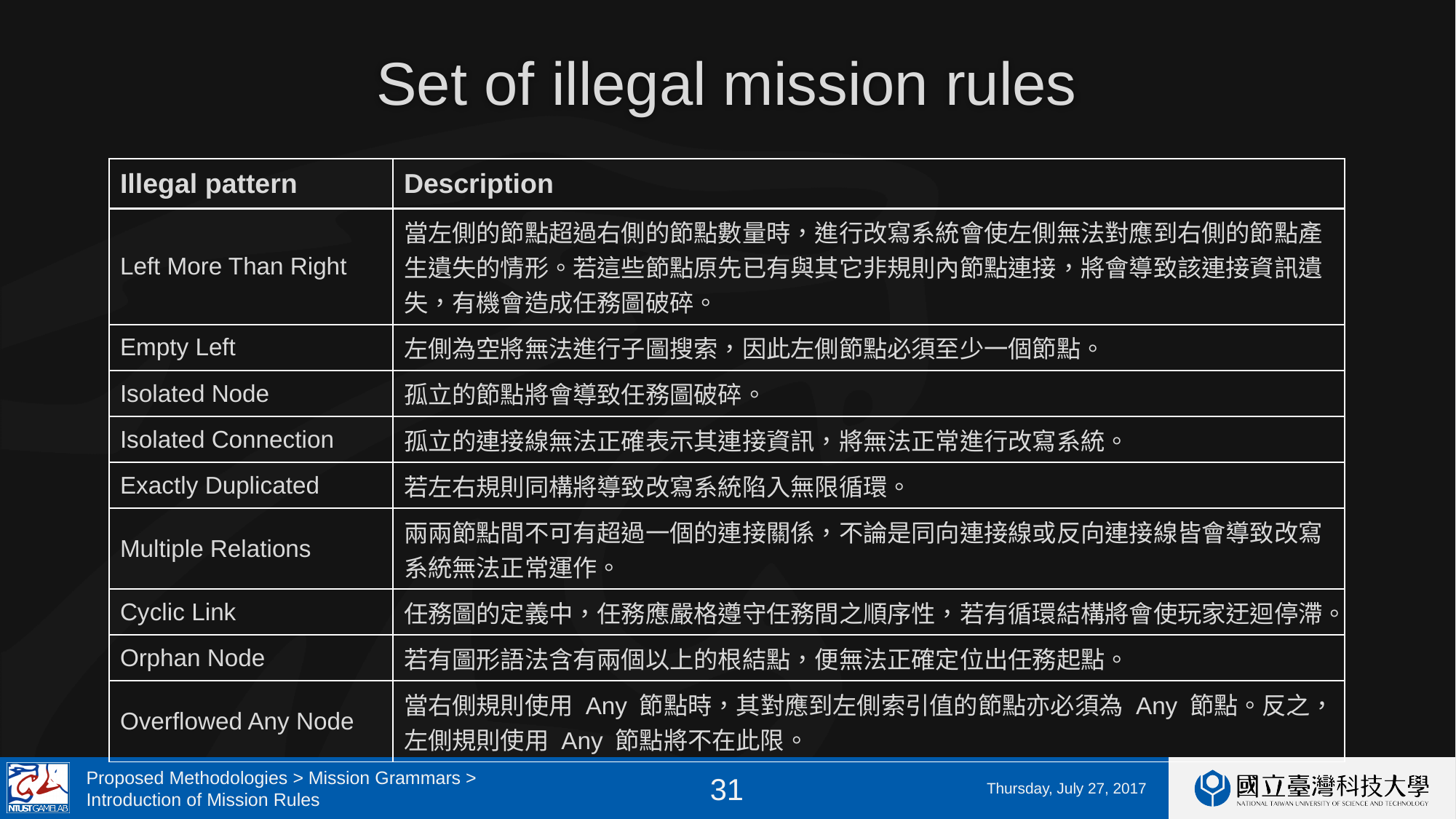

# Set of illegal mission rules
| Illegal pattern | Description |
| --- | --- |
| Left More Than Right | 當左側的節點超過右側的節點數量時，進行改寫系統會使左側無法對應到右側的節點產生遺失的情形。若這些節點原先已有與其它非規則內節點連接，將會導致該連接資訊遺失，有機會造成任務圖破碎。 |
| Empty Left | 左側為空將無法進行子圖搜索，因此左側節點必須至少一個節點。 |
| Isolated Node | 孤立的節點將會導致任務圖破碎。 |
| Isolated Connection | 孤立的連接線無法正確表示其連接資訊，將無法正常進行改寫系統。 |
| Exactly Duplicated | 若左右規則同構將導致改寫系統陷入無限循環。 |
| Multiple Relations | 兩兩節點間不可有超過一個的連接關係，不論是同向連接線或反向連接線皆會導致改寫系統無法正常運作。 |
| Cyclic Link | 任務圖的定義中，任務應嚴格遵守任務間之順序性，若有循環結構將會使玩家迂迴停滯。 |
| Orphan Node | 若有圖形語法含有兩個以上的根結點，便無法正確定位出任務起點。 |
| Overflowed Any Node | 當右側規則使用 Any 節點時，其對應到左側索引值的節點亦必須為 Any 節點。反之，左側規則使用 Any 節點將不在此限。 |
Proposed Methodologies > Mission Grammars >
Introduction of Mission Rules
Thursday, July 27, 2017
31